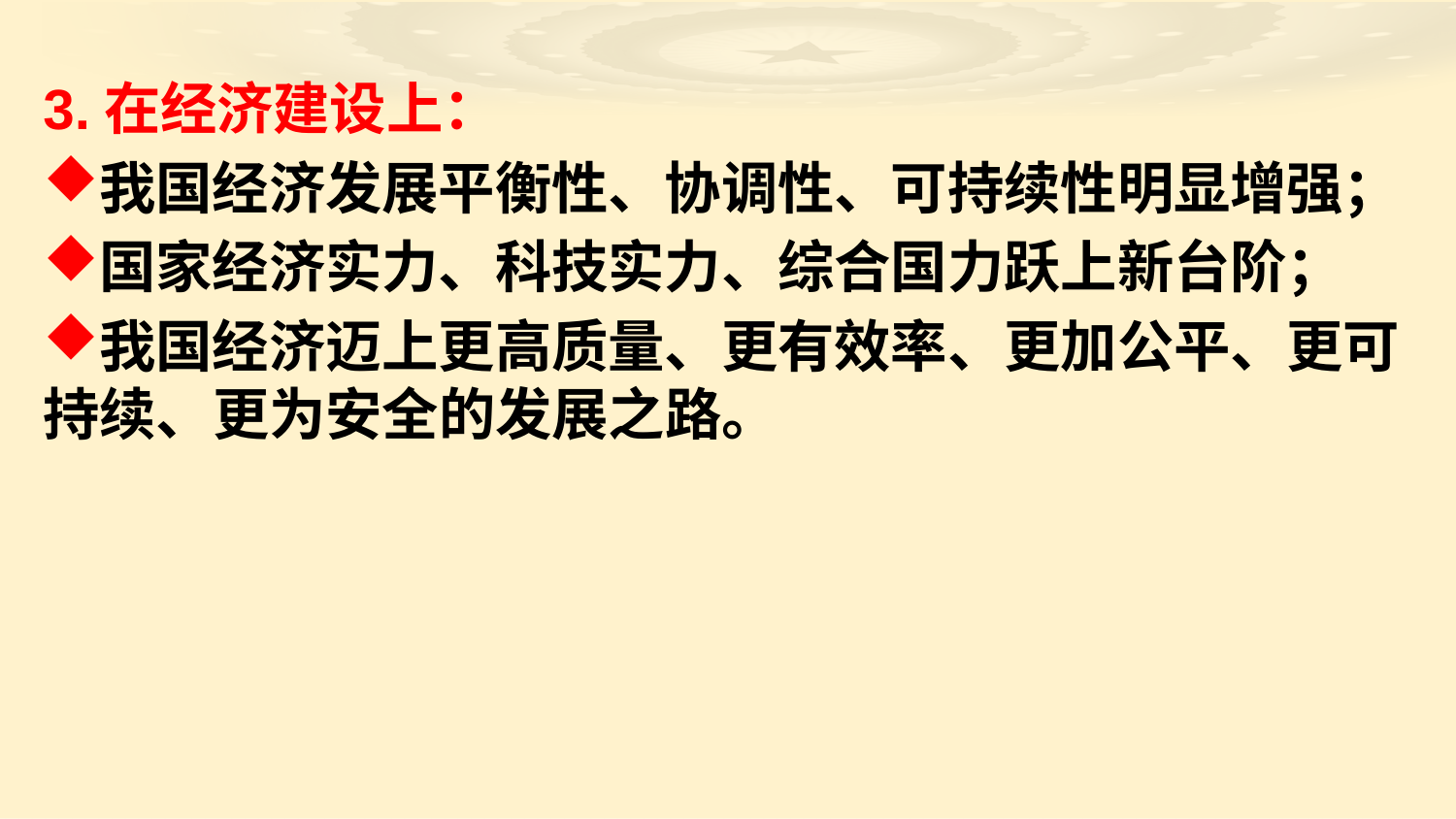

3.在经济建设上：
我国经济发展平衡性、协调性、可持续性明显增强；
国家经济实力、科技实力、综合国力跃上新台阶；
我国经济迈上更高质量、更有效率、更加公平、更可持续、更为安全的发展之路。